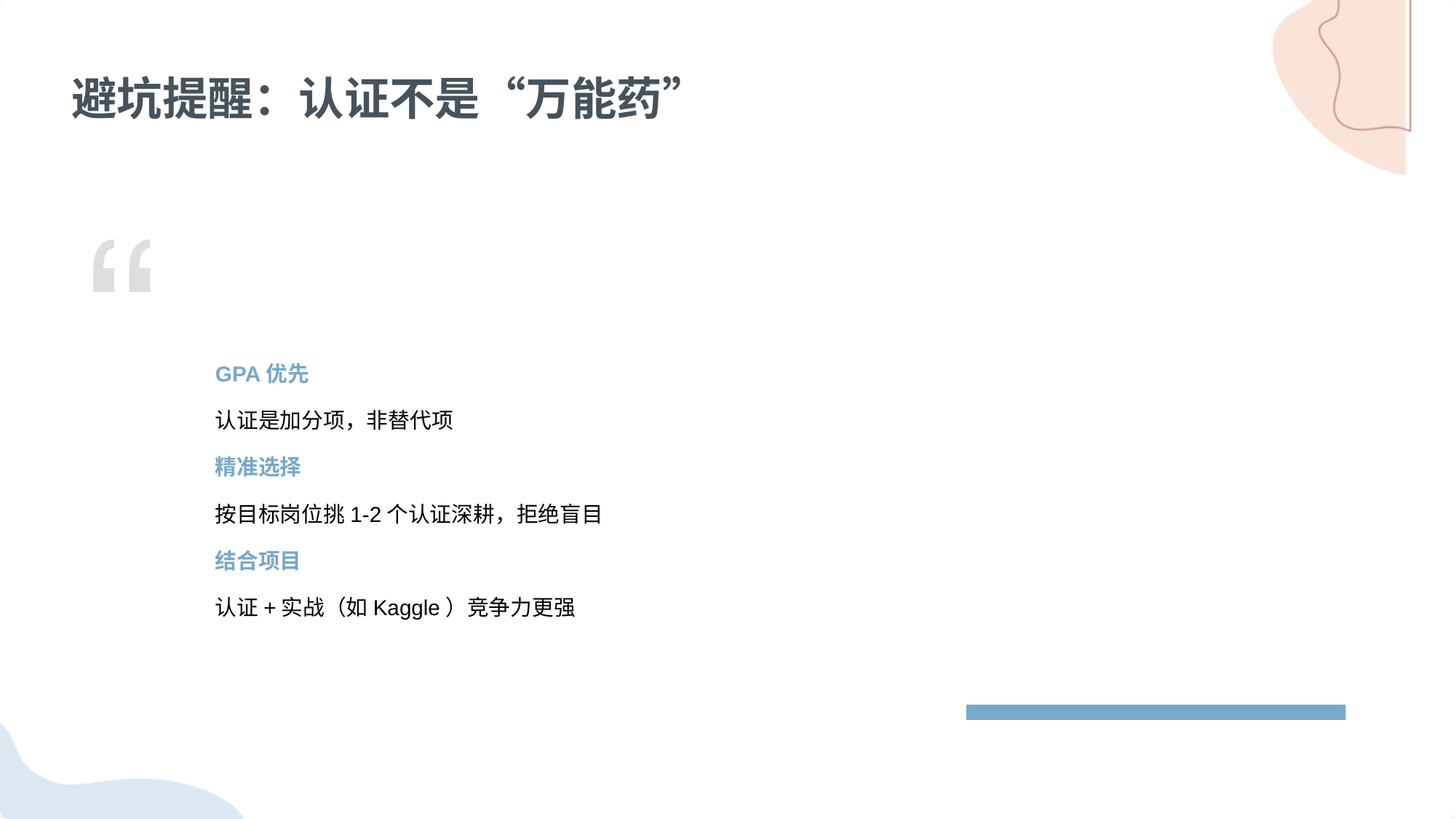

避坑提醒：认证不是“万能药”
“
GPA优先
认证是加分项，非替代项
精准选择
按目标岗位挑1-2个认证深耕，拒绝盲目
结合项目
认证+实战（如Kaggle）竞争力更强